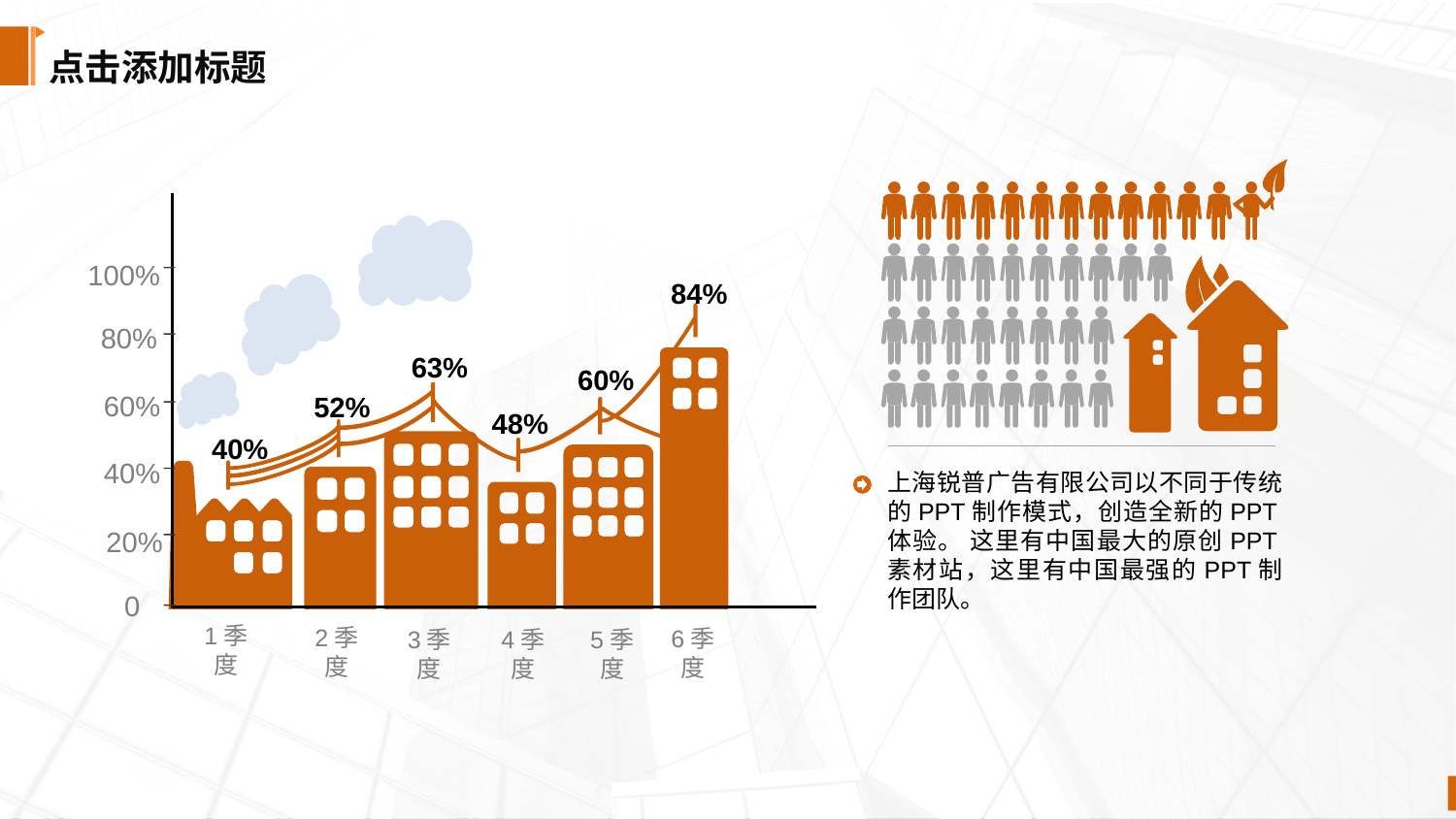

点击添加标题

100%

80%

60%

40%

20%

0

1季度
2季度
6季度
5季度
3季度
4季度

84%

63%
60%
52%
48%
40%
上海锐普广告有限公司以不同于传统的PPT制作模式，创造全新的PPT体验。 这里有中国最大的原创PPT素材站，这里有中国最强的PPT制作团队。